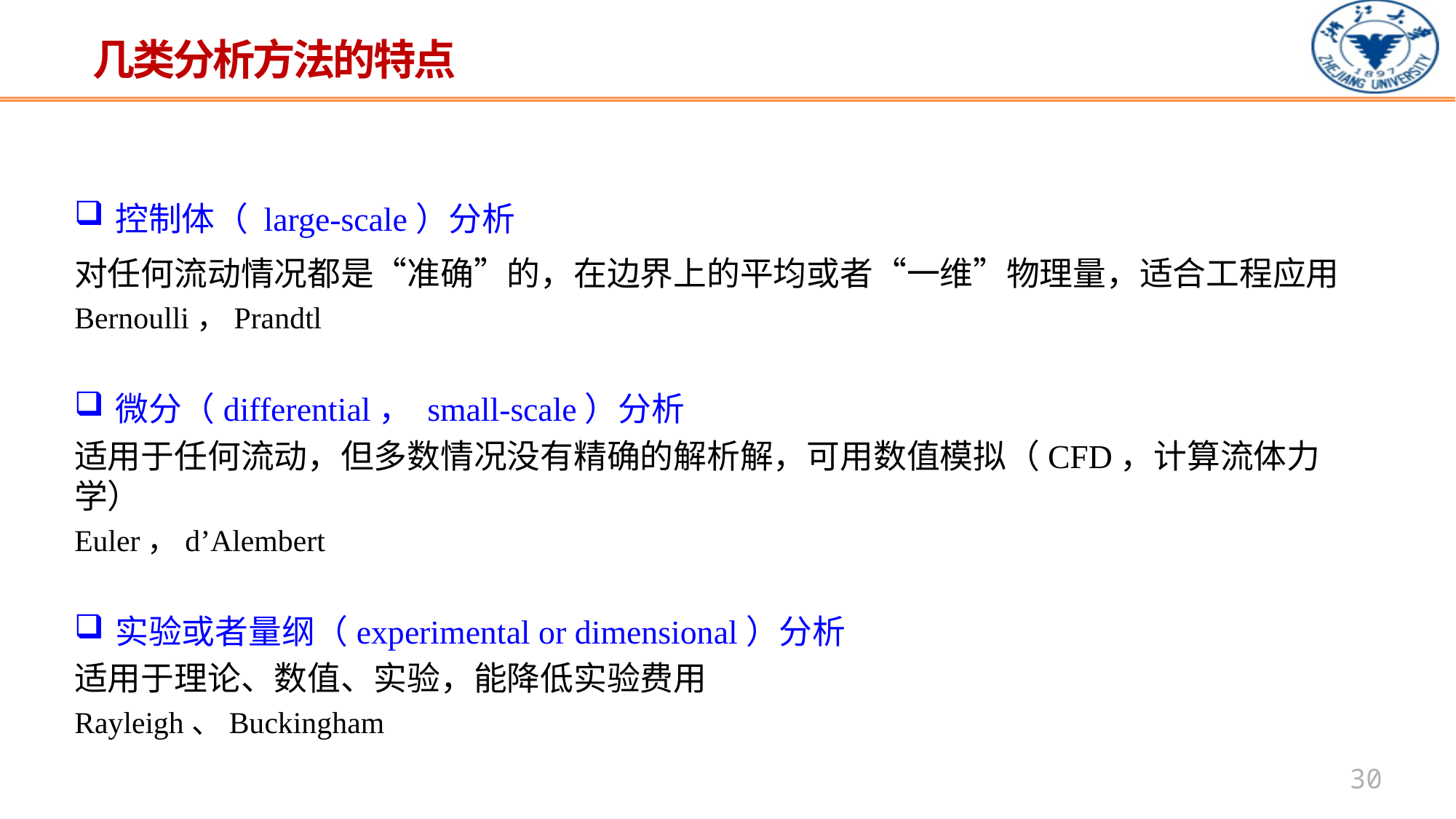

几类分析方法的特点
控制体（ large-scale）分析
对任何流动情况都是“准确”的，在边界上的平均或者“一维”物理量，适合工程应用
Bernoulli，Prandtl

微分（differential， small-scale）分析
适用于任何流动，但多数情况没有精确的解析解，可用数值模拟（CFD，计算流体力学）
Euler，d’Alembert

实验或者量纲（experimental or dimensional）分析
适用于理论、数值、实验，能降低实验费用
Rayleigh、Buckingham

30